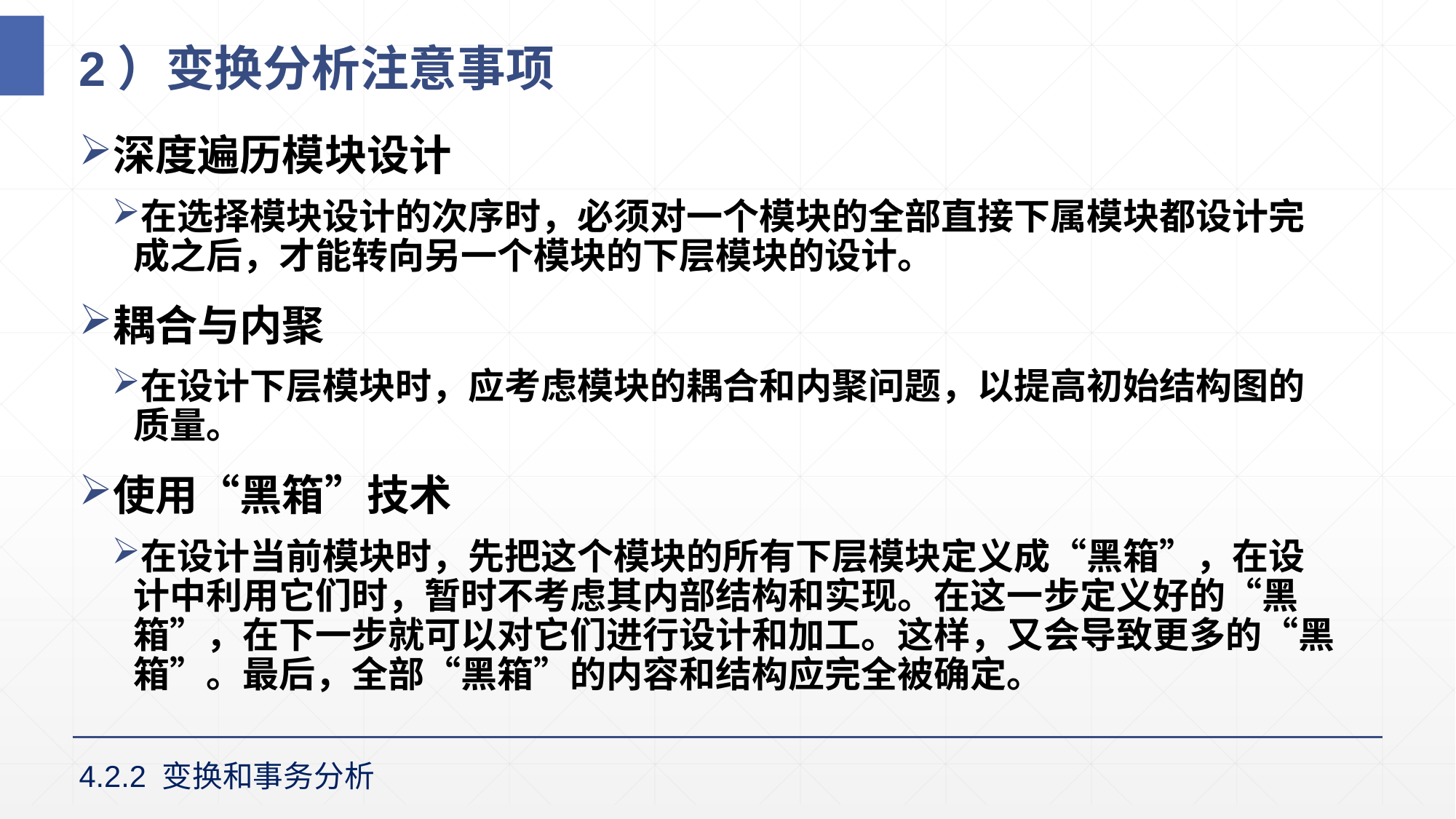

# 2）变换分析注意事项
深度遍历模块设计
在选择模块设计的次序时，必须对一个模块的全部直接下属模块都设计完成之后，才能转向另一个模块的下层模块的设计。
耦合与内聚
在设计下层模块时，应考虑模块的耦合和内聚问题，以提高初始结构图的质量。
使用“黑箱”技术
在设计当前模块时，先把这个模块的所有下层模块定义成“黑箱”，在设计中利用它们时，暂时不考虑其内部结构和实现。在这一步定义好的“黑箱”，在下一步就可以对它们进行设计和加工。这样，又会导致更多的“黑箱”。最后，全部“黑箱”的内容和结构应完全被确定。
4.2.2 变换和事务分析